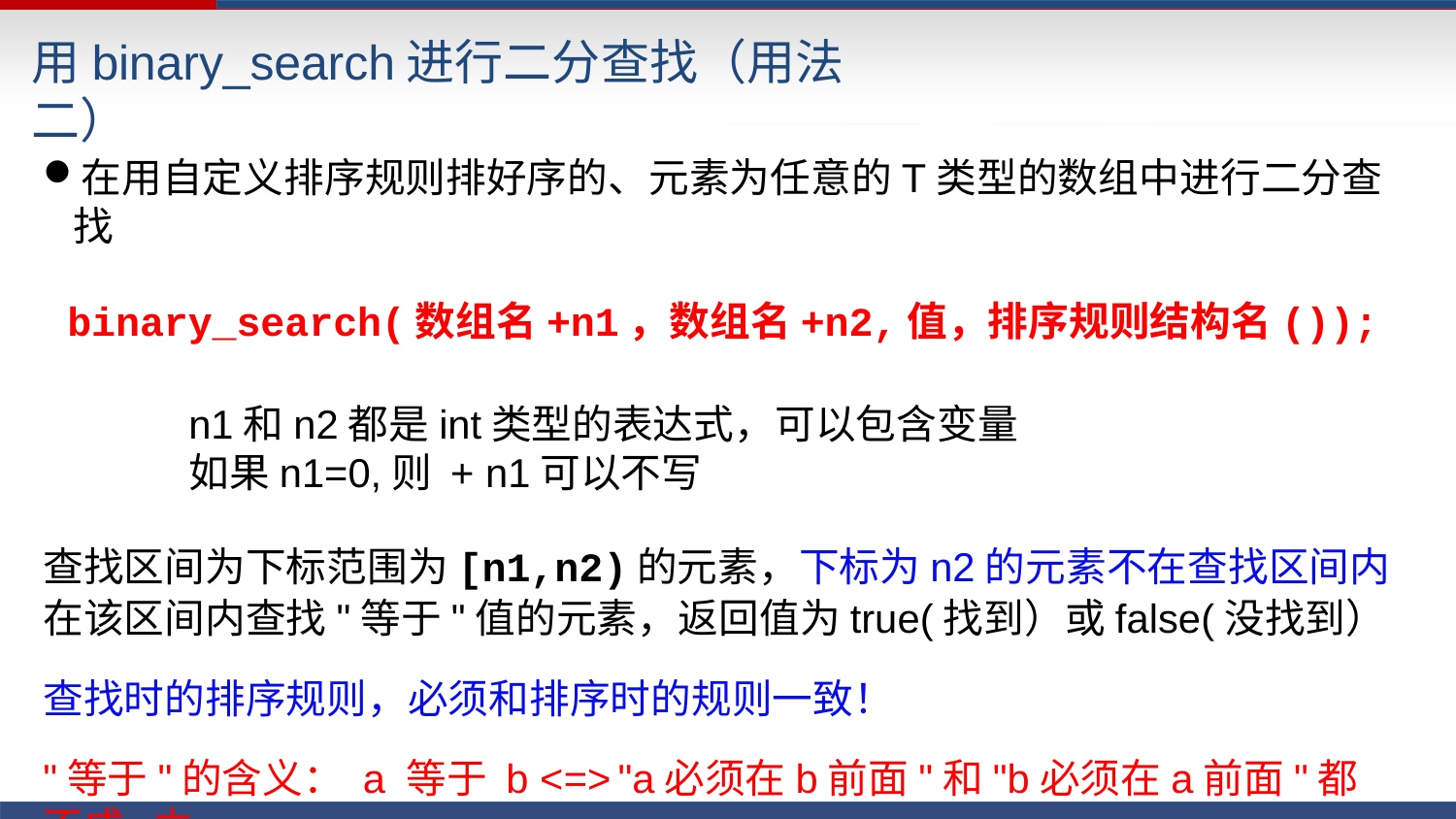

# 用binary_search进行二分查找（用法二）
在用自定义排序规则排好序的、元素为任意的T类型的数组中进行二分查找
binary_search(数组名+n1，数组名+n2,值，排序规则结构名());

n1和n2都是int类型的表达式，可以包含变量
如果n1=0,则 + n1可以不写
查找区间为下标范围为[n1,n2)的元素，下标为n2的元素不在查找区间内
在该区间内查找"等于"值的元素，返回值为true(找到）或false(没找到）

查找时的排序规则，必须和排序时的规则一致！

"等于"的含义： a 等于 b <=>	"a必须在b前面"和"b必须在a前面"都不成2立0